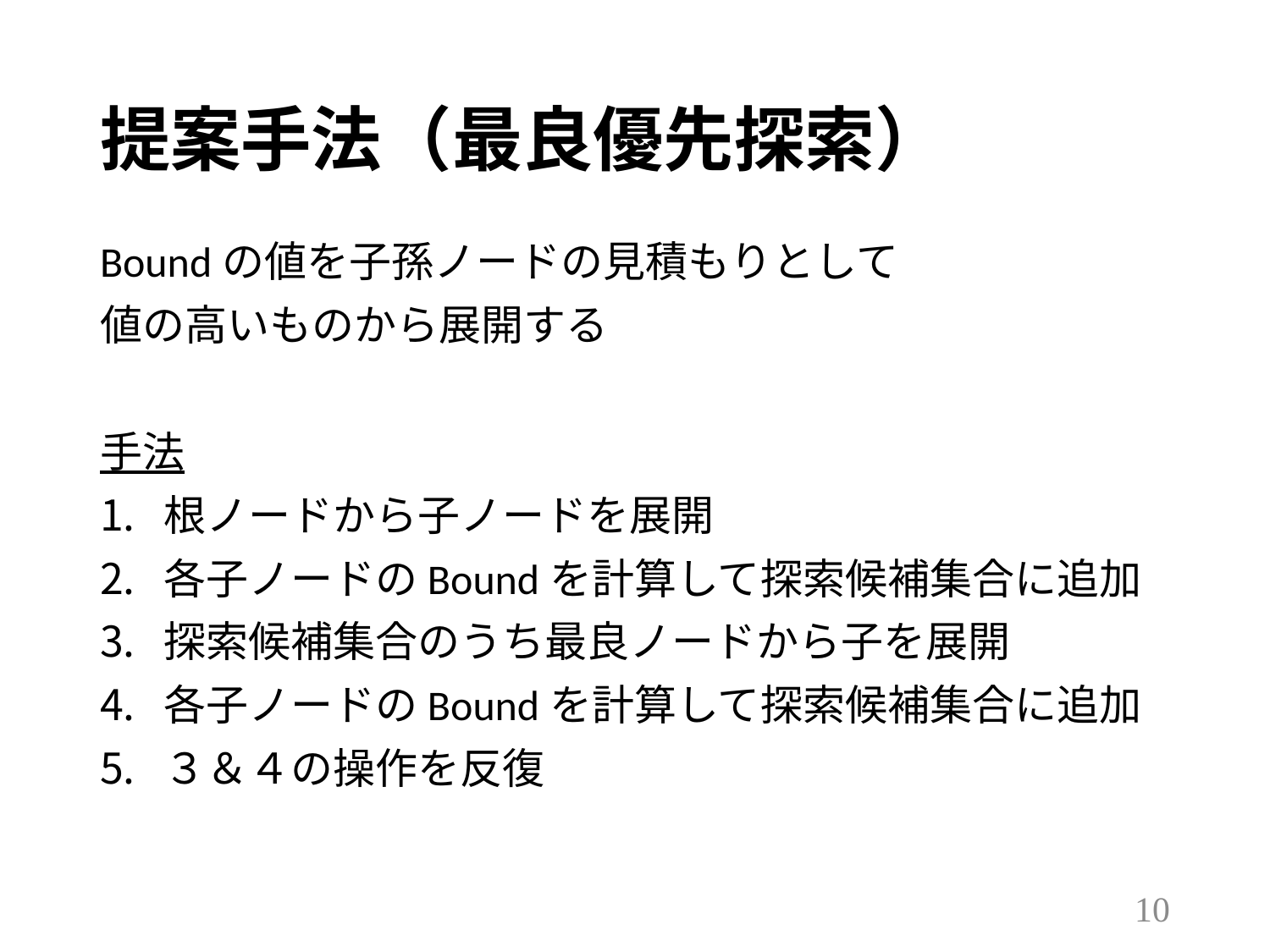

# 提案手法（最良優先探索）
Boundの値を子孫ノードの見積もりとして
値の高いものから展開する

手法
根ノードから子ノードを展開
各子ノードのBoundを計算して探索候補集合に追加
探索候補集合のうち最良ノードから子を展開
各子ノードのBoundを計算して探索候補集合に追加
３＆４の操作を反復
10